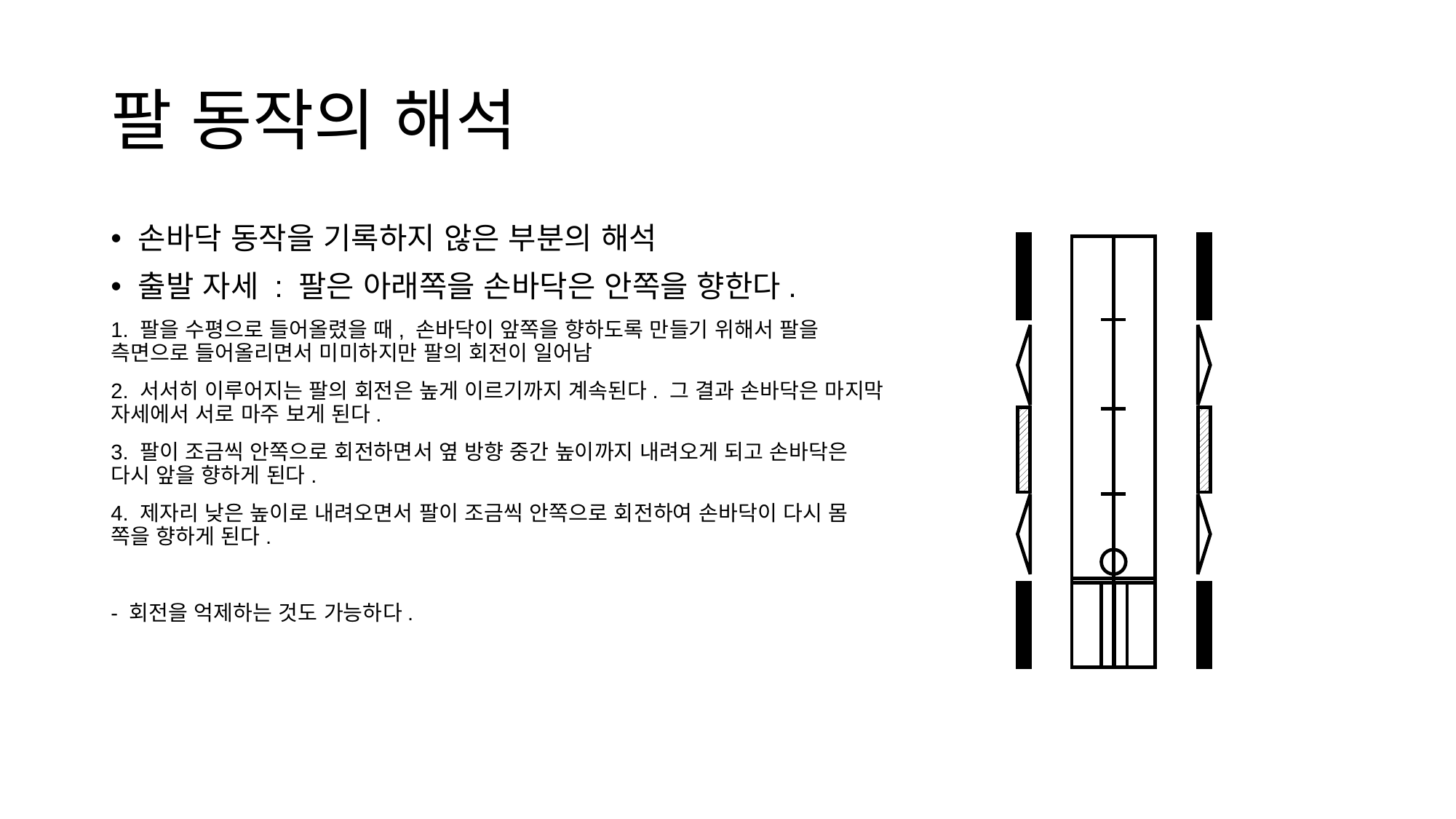

# 팔 동작의 해석
손바닥 동작을 기록하지 않은 부분의 해석
출발 자세 : 팔은 아래쪽을 손바닥은 안쪽을 향한다.
1. 팔을 수평으로 들어올렸을 때, 손바닥이 앞쪽을 향하도록 만들기 위해서 팔을 측면으로 들어올리면서 미미하지만 팔의 회전이 일어남
2. 서서히 이루어지는 팔의 회전은 높게 이르기까지 계속된다. 그 결과 손바닥은 마지막 자세에서 서로 마주 보게 된다.
3. 팔이 조금씩 안쪽으로 회전하면서 옆 방향 중간 높이까지 내려오게 되고 손바닥은 다시 앞을 향하게 된다.
4. 제자리 낮은 높이로 내려오면서 팔이 조금씩 안쪽으로 회전하여 손바닥이 다시 몸 쪽을 향하게 된다.

- 회전을 억제하는 것도 가능하다.